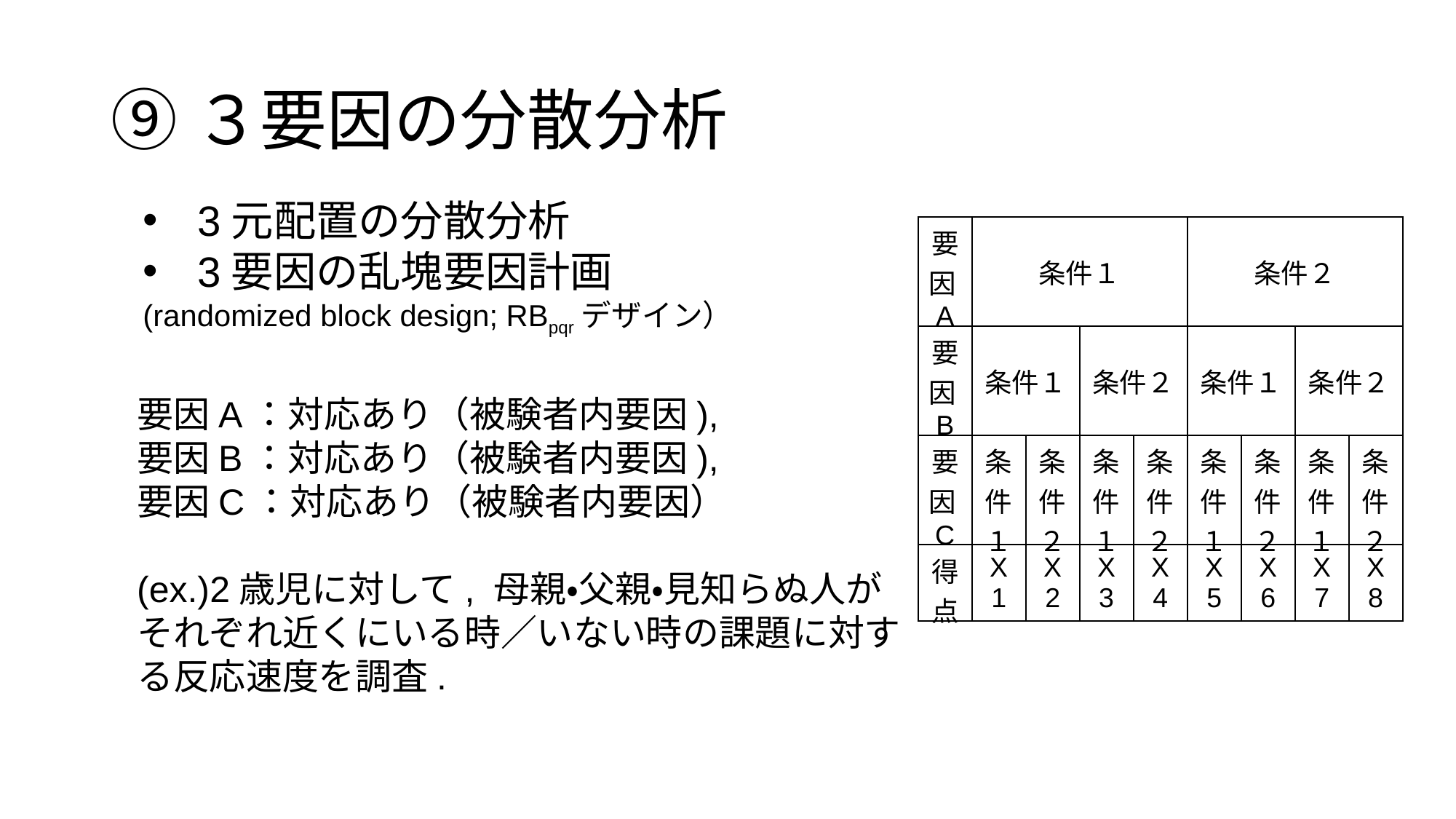

# ⑨３要因の分散分析
3元配置の分散分析
3要因の乱塊要因計画
(randomized block design; RBpqrデザイン）
| 要因A | 条件１ |  |  |  | 条件２ |  |  |  |
| --- | --- | --- | --- | --- | --- | --- | --- | --- |
| 要因B | 条件１ |  | 条件２ |  | 条件１ |  | 条件２ |  |
| 要因C | 条件１ | 条件２ | 条件１ | 条件２ | 条件１ | 条件２ | 条件１ | 条件２ |
| 得点 | X1 | X2 | X3 | X4 | X5 | X6 | X7 | X8 |
要因A：対応あり（被験者内要因),
要因B：対応あり（被験者内要因),
要因C：対応あり（被験者内要因）

(ex.)2歳児に対して, 母親・父親・見知らぬ人がそれぞれ近くにいる時／いない時の課題に対する反応速度を調査.